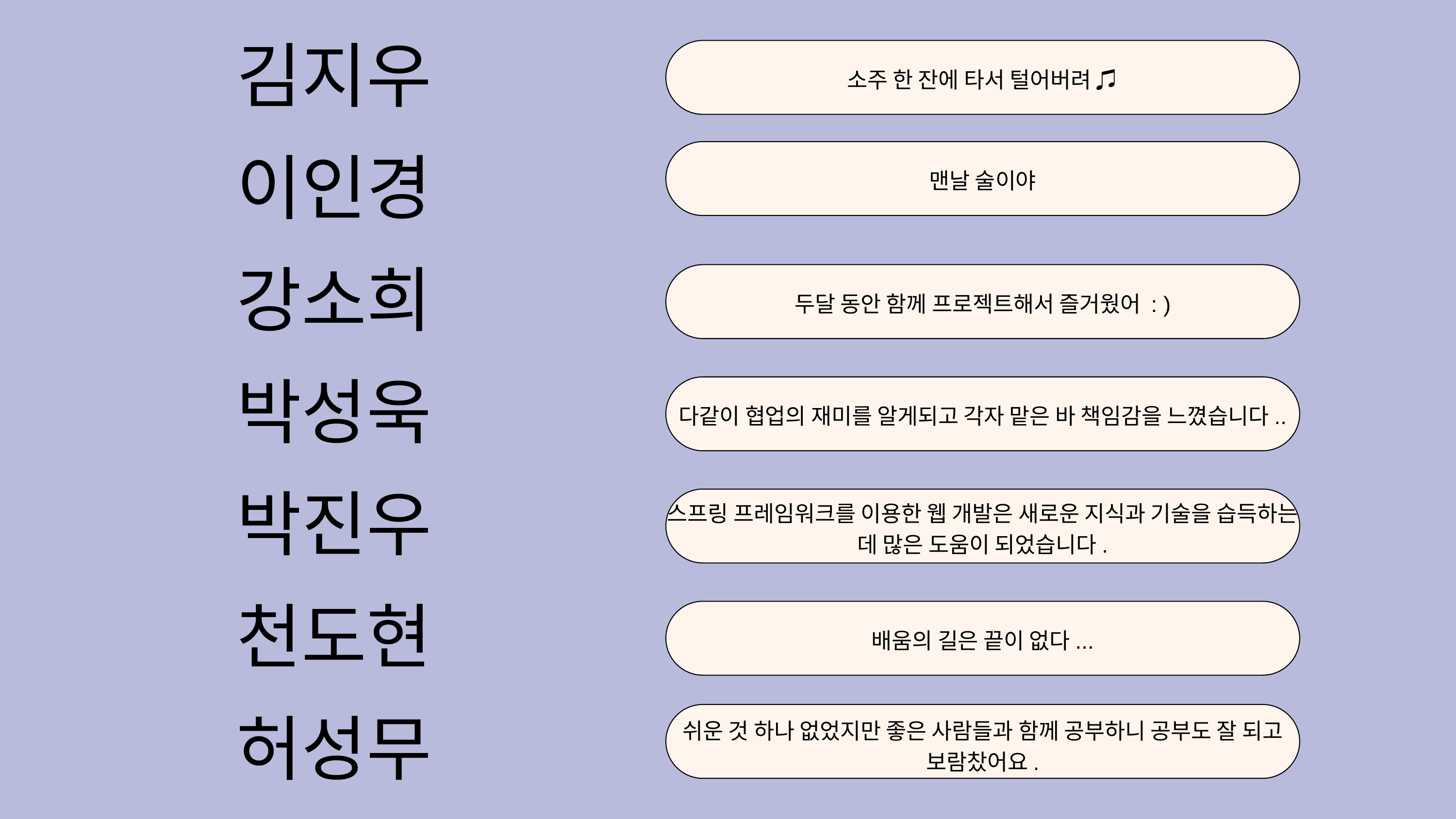

김지우

소주 한 잔에 타서 털어버려 ♫

맨날 술이야

두달 동안 함께 프로젝트해서 즐거웠어 : )

다같이 협업의 재미를 알게되고 각자 맡은 바 책임감을 느꼈습니다..

스프링 프레임워크를 이용한 웹 개발은 새로운 지식과 기술을 습득하는 데 많은 도움이 되었습니다.

배움의 길은 끝이 없다...

쉬운 것 하나 없었지만 좋은 사람들과 함께 공부하니 공부도 잘 되고 보람찼어요.

이인경
강소희
박성욱
박진우
천도현
허성무